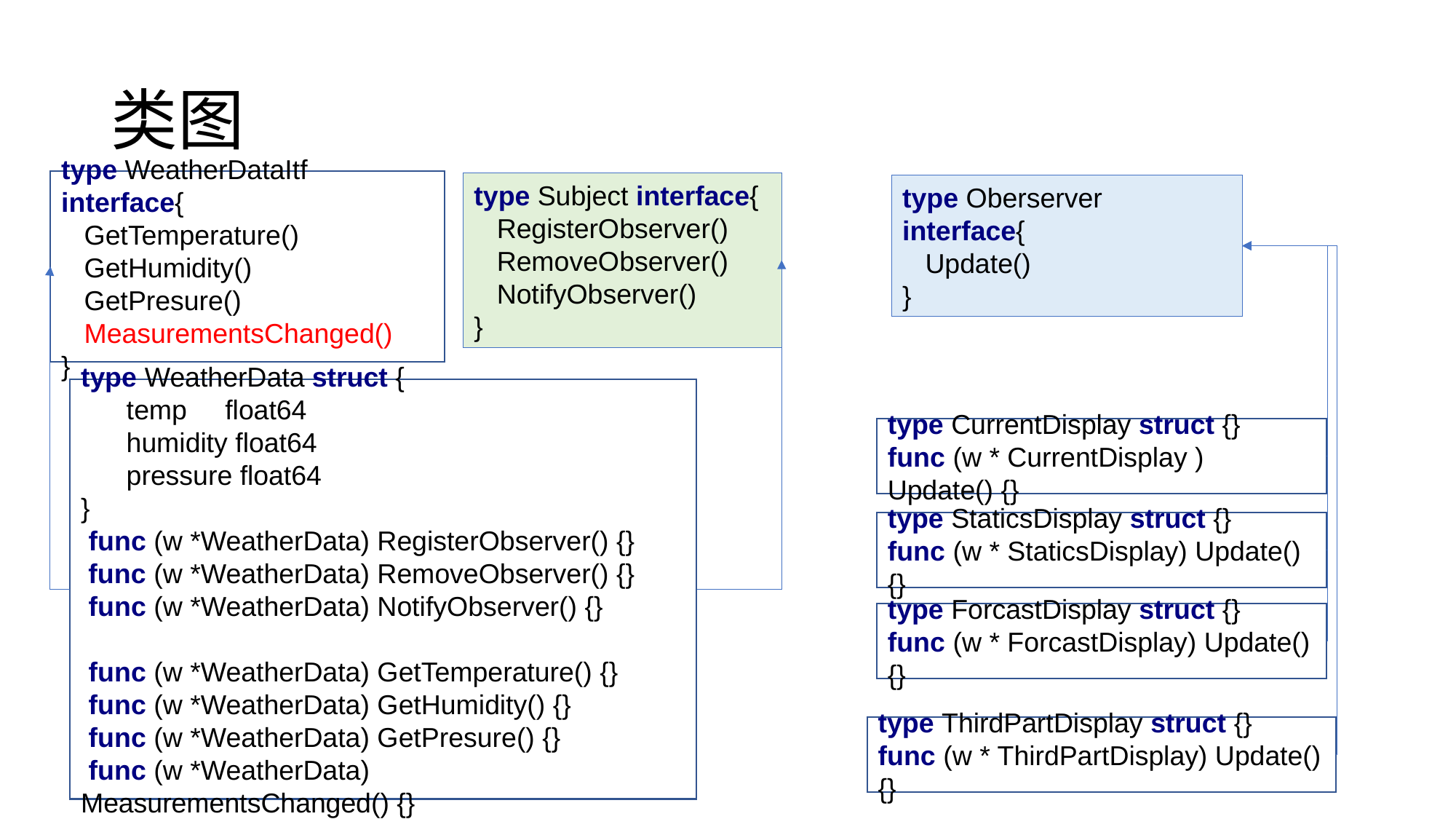

# 类图
type WeatherDataItf interface{
   GetTemperature()
   GetHumidity()
   GetPresure()
   MeasurementsChanged()
}
type Subject interface{
   RegisterObserver()
   RemoveObserver()
   NotifyObserver()
}
type Oberserver interface{
   Update()
}
type WeatherData struct {
      temp     float64
      humidity float64
      pressure float64
}
 func (w *WeatherData) RegisterObserver() {}
 func (w *WeatherData) RemoveObserver() {}
 func (w *WeatherData) NotifyObserver() {}
 func (w *WeatherData) GetTemperature() {}
 func (w *WeatherData) GetHumidity() {}
 func (w *WeatherData) GetPresure() {}
 func (w *WeatherData)  MeasurementsChanged() {}
type CurrentDisplay struct {}
func (w * CurrentDisplay ) Update() {}
type StaticsDisplay struct {}
func (w * StaticsDisplay) Update() {}
type ForcastDisplay struct {}
func (w * ForcastDisplay) Update() {}
type ThirdPartDisplay struct {}
func (w * ThirdPartDisplay) Update() {}